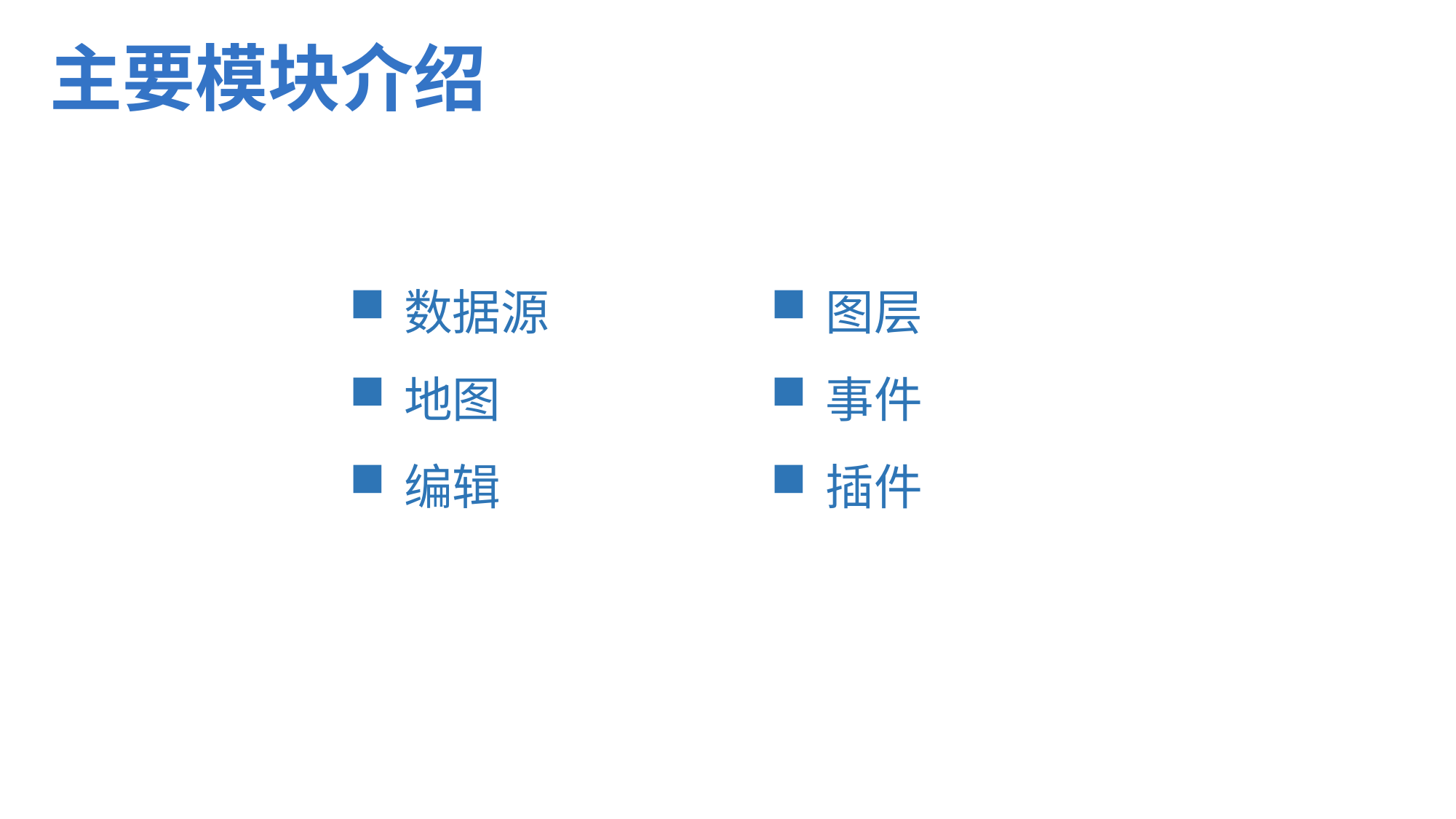

# 主要模块介绍
数据源
地图
编辑

图层
事件
插件